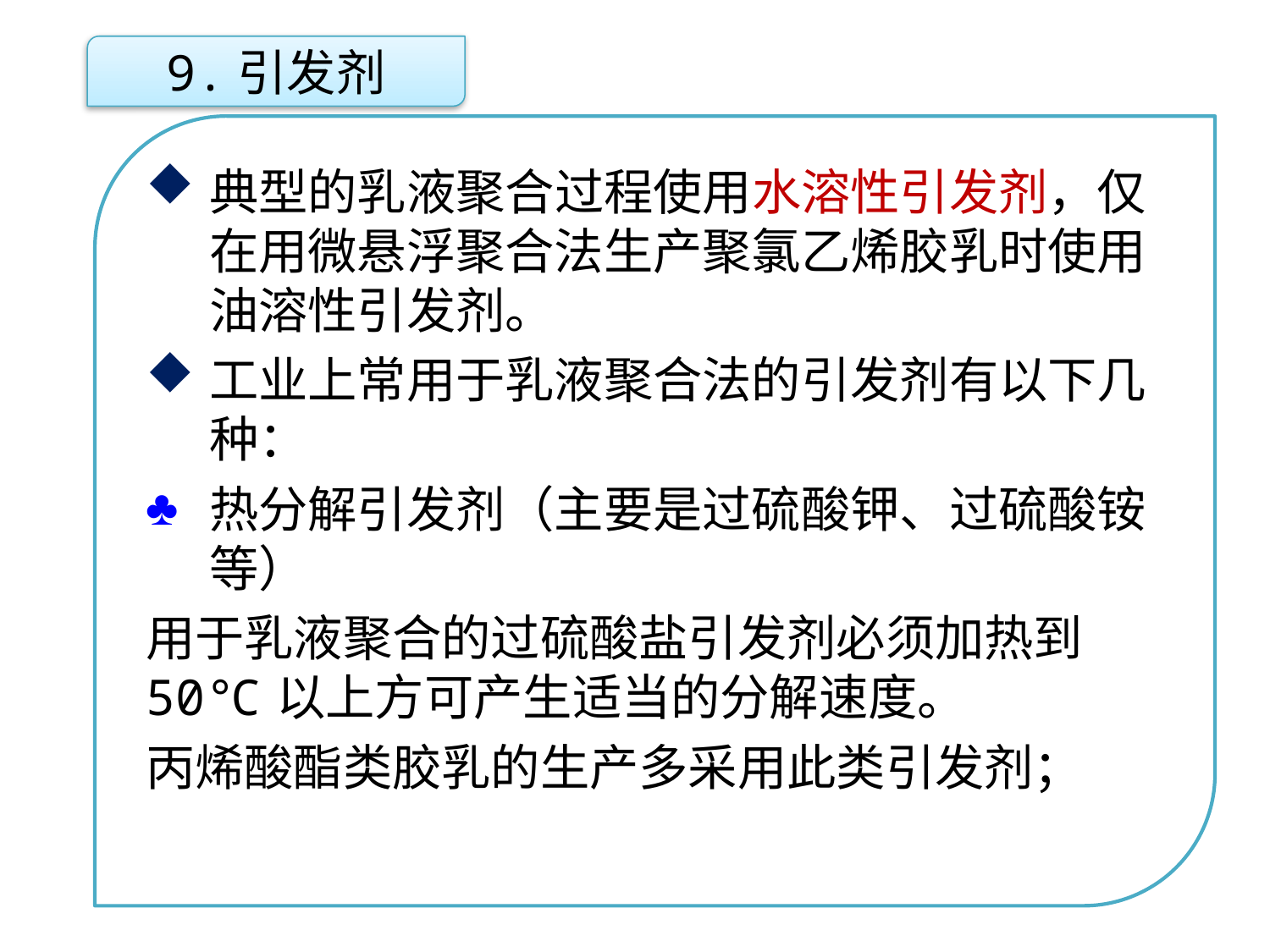

9.引发剂
典型的乳液聚合过程使用水溶性引发剂，仅在用微悬浮聚合法生产聚氯乙烯胶乳时使用油溶性引发剂。
工业上常用于乳液聚合法的引发剂有以下几种：
热分解引发剂（主要是过硫酸钾、过硫酸铵等）
用于乳液聚合的过硫酸盐引发剂必须加热到50℃以上方可产生适当的分解速度。
丙烯酸酯类胶乳的生产多采用此类引发剂；
点击添加文本
点击添加文本
点击添加文本
点击添加文本